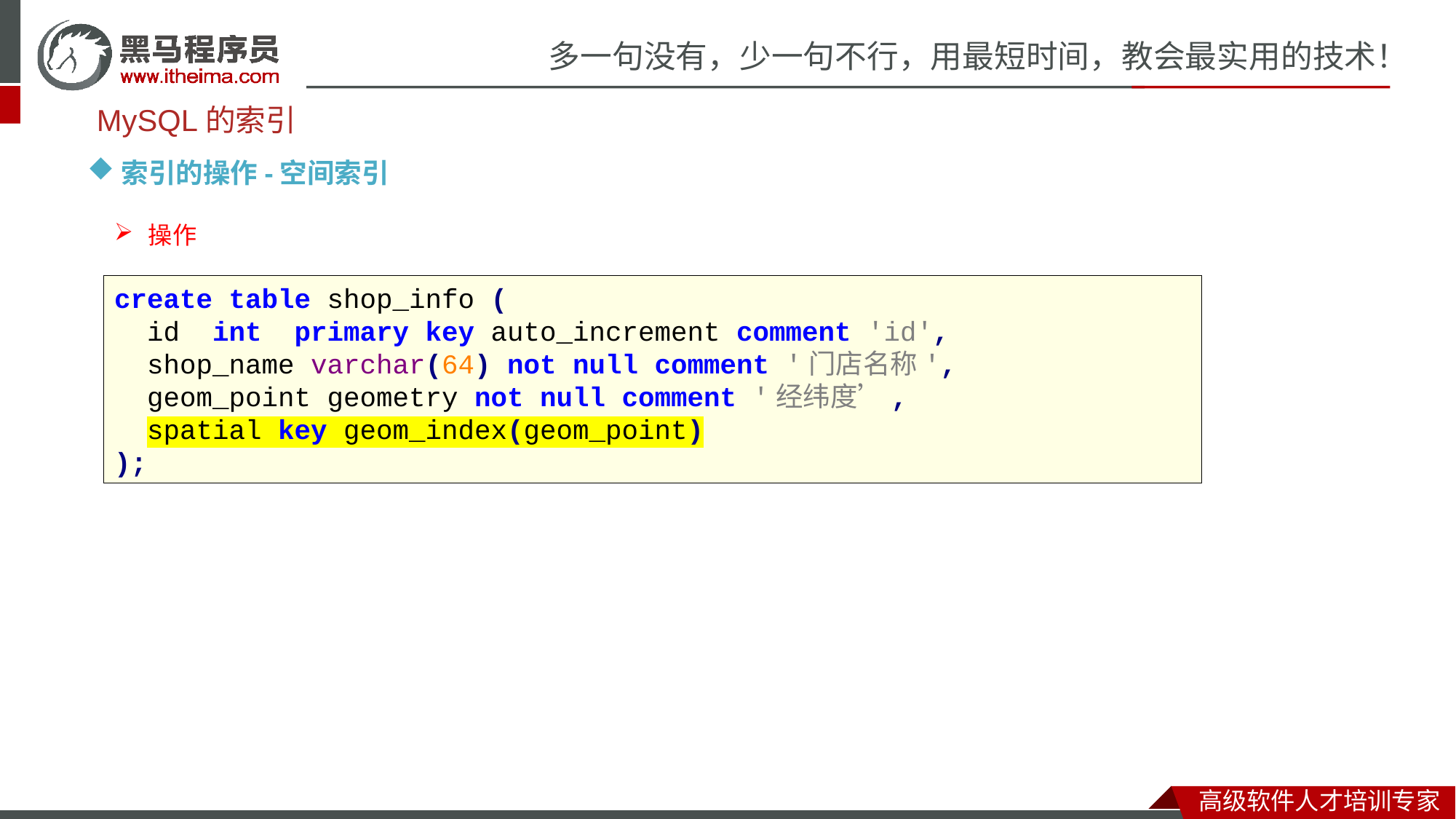

MySQL的索引
索引的操作-空间索引
操作
create table shop_info (
  id  int  primary key auto_increment comment 'id',
  shop_name varchar(64) not null comment '门店名称',
  geom_point geometry not null comment '经纬度’,
  spatial key geom_index(geom_point)
);